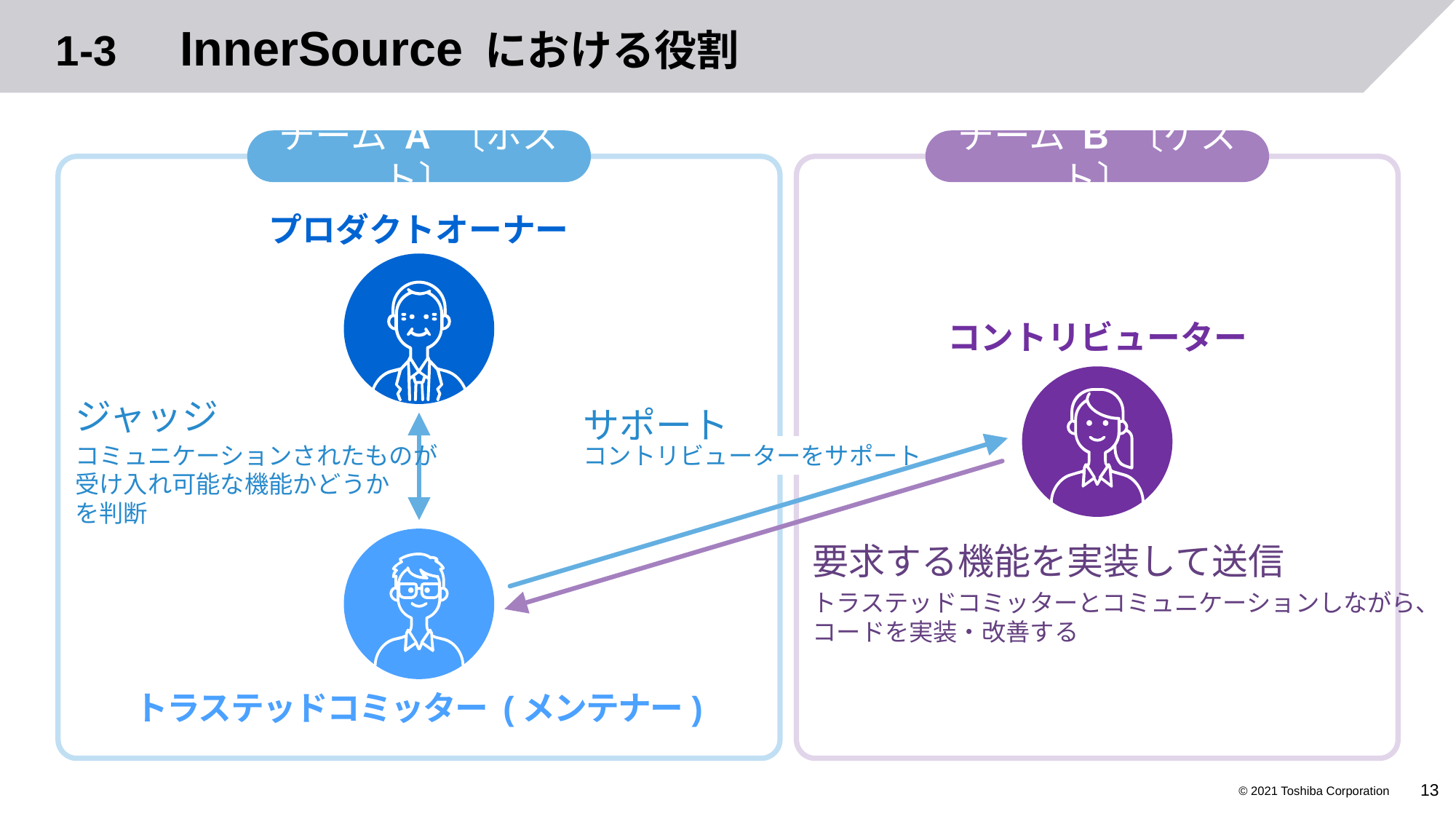

# 1-3　InnerSource における役割
チーム A 〔ホスト〕
チーム B 〔ゲスト〕

プロダクトオーナー

コントリビューター

ジャッジ
サポート
コントリビューターをサポート
コミュニケーションされたものが
受け入れ可能な機能かどうか
を判断

要求する機能を実装して送信
トラステッドコミッターとコミュニケーションしながら、
コードを実装・改善する
トラステッドコミッター (メンテナー)